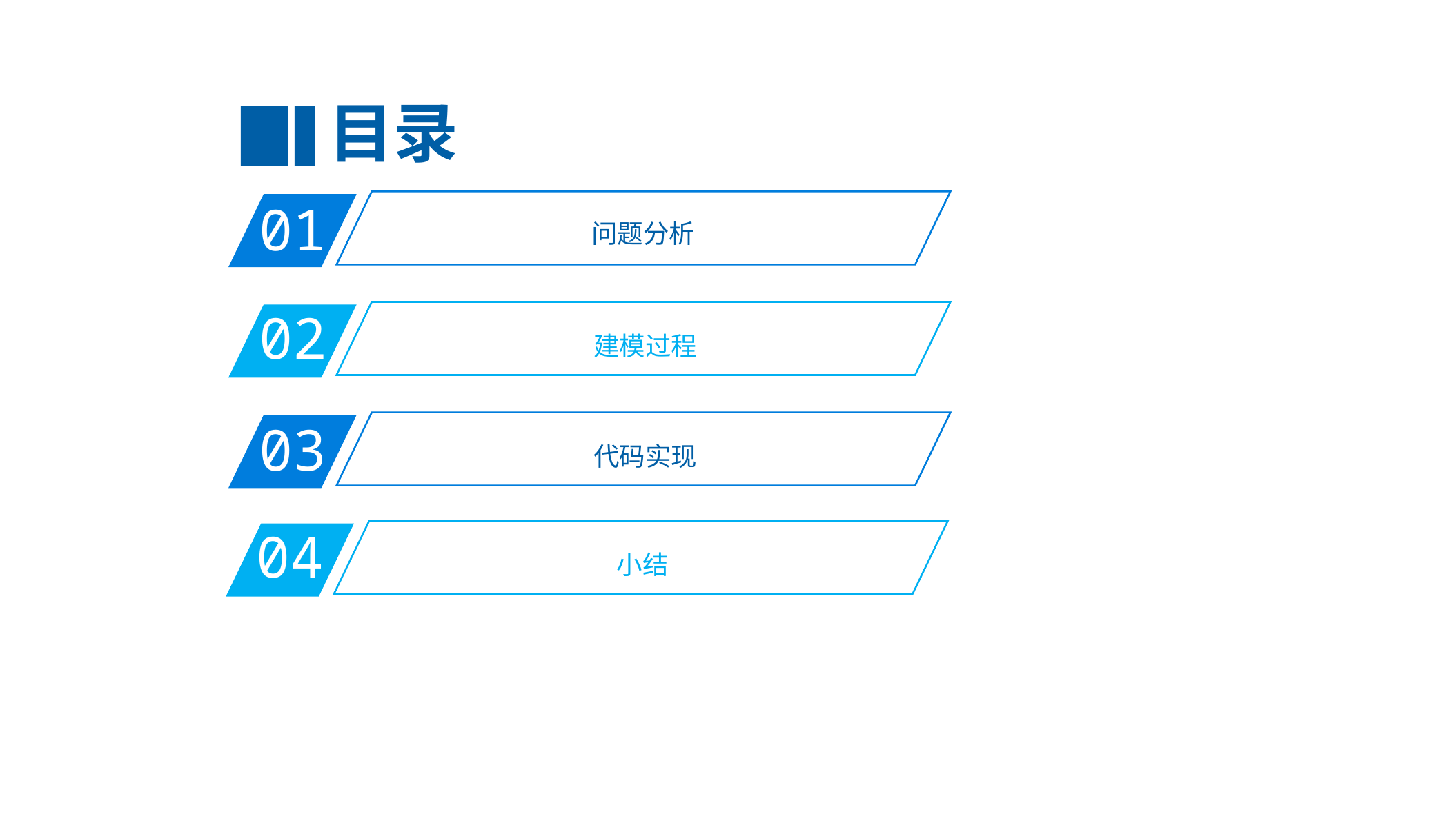

目录

01

问题分析
02

建模过程
03

代码实现
04

小结